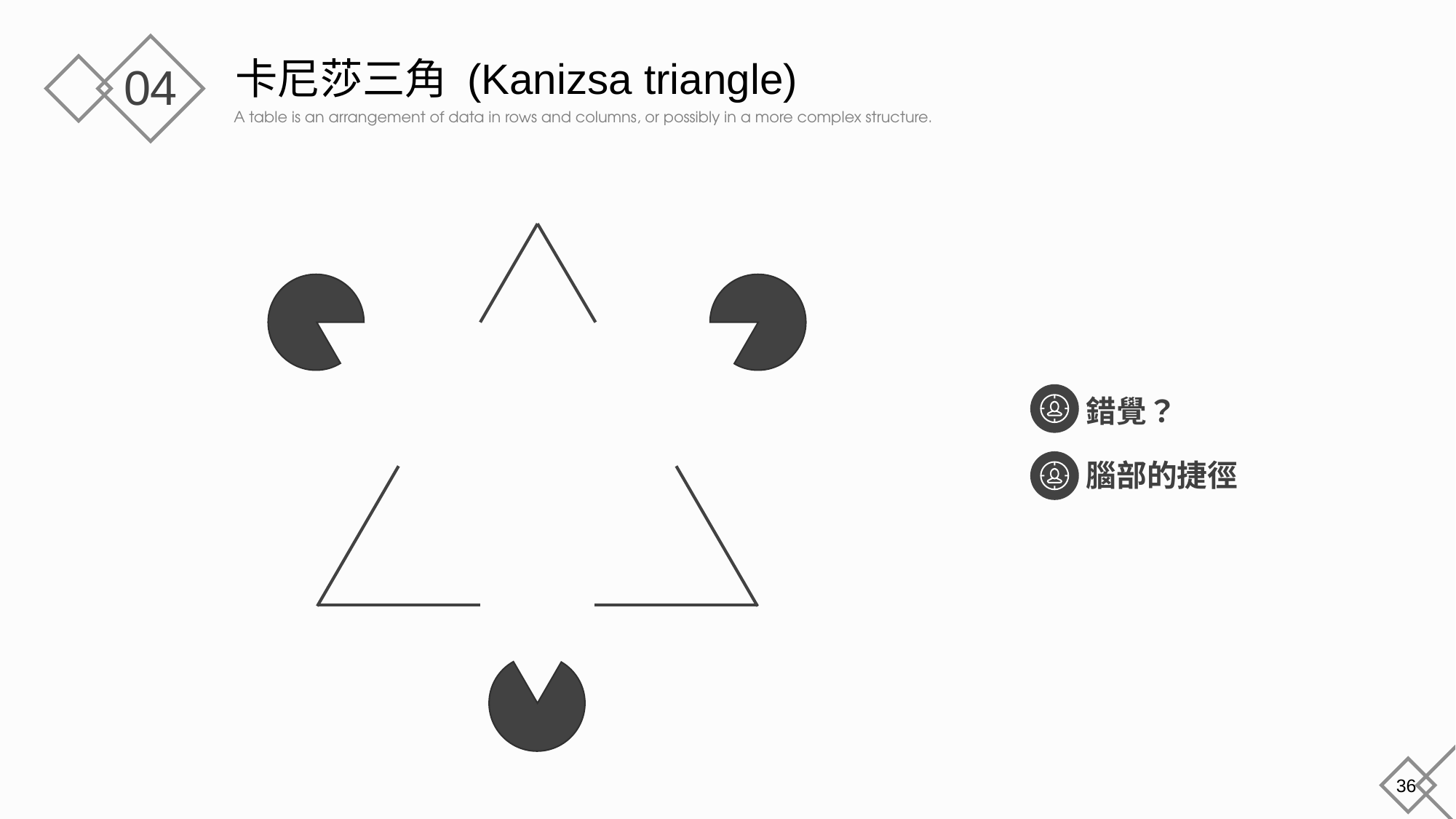

# 卡尼莎三角 (Kanizsa triangle)

錯覺？
腦部的捷徑

36